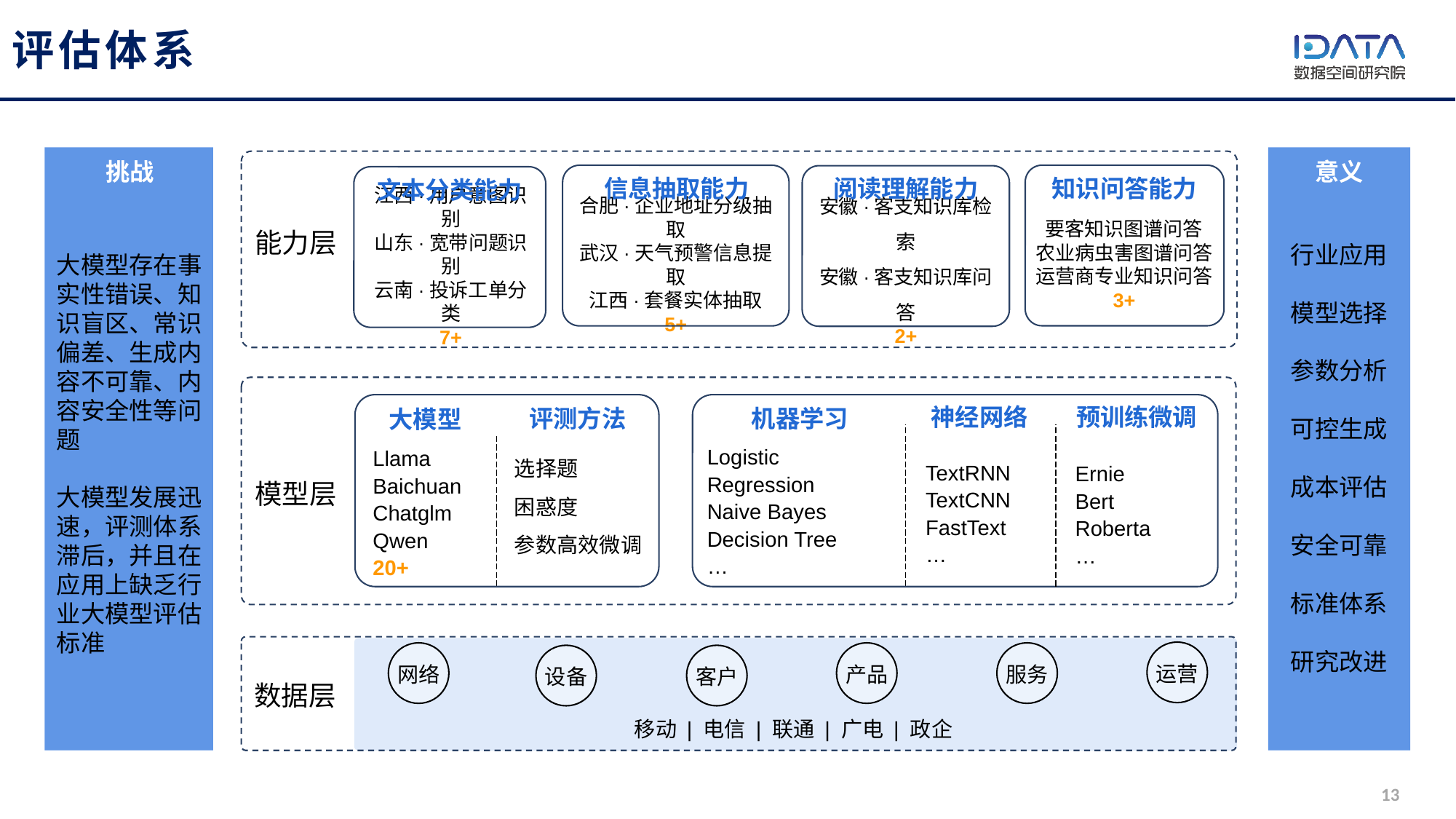

# 评估体系

行业应用

模型选择

参数分析

可控生成

成本评估

安全可靠

标准体系

研究改进

大模型存在事实性错误、知识盲区、常识偏差、生成内容不可靠、内容安全性等问题

大模型发展迅速，评测体系滞后，并且在应用上缺乏行业大模型评估标准

挑战
意义

知识问答能力
要客知识图谱问答
农业病虫害图谱问答
运营商专业知识问答
3+

信息抽取能力
合肥·企业地址分级抽取
武汉·天气预警信息提取
江西·套餐实体抽取
5+

阅读理解能力
安徽·客支知识库检索
安徽·客支知识库问答
2+

文本分类能力
江西·用户意图识别
山东·宽带问题识别
云南·投诉工单分类
7+
能力层

评测方法
大模型
Llama
Baichuan
Chatglm
Qwen
20+
选择题
困惑度
参数高效微调

神经网络
预训练微调
机器学习
Ernie
Bert
Roberta
…
Logistic Regression
Naive Bayes
Decision Tree
…
TextRNN
TextCNN
FastText
…
模型层

运营

网络

产品

服务

设备

客户
数据层
移动 | 电信 | 联通 | 广电 | 政企